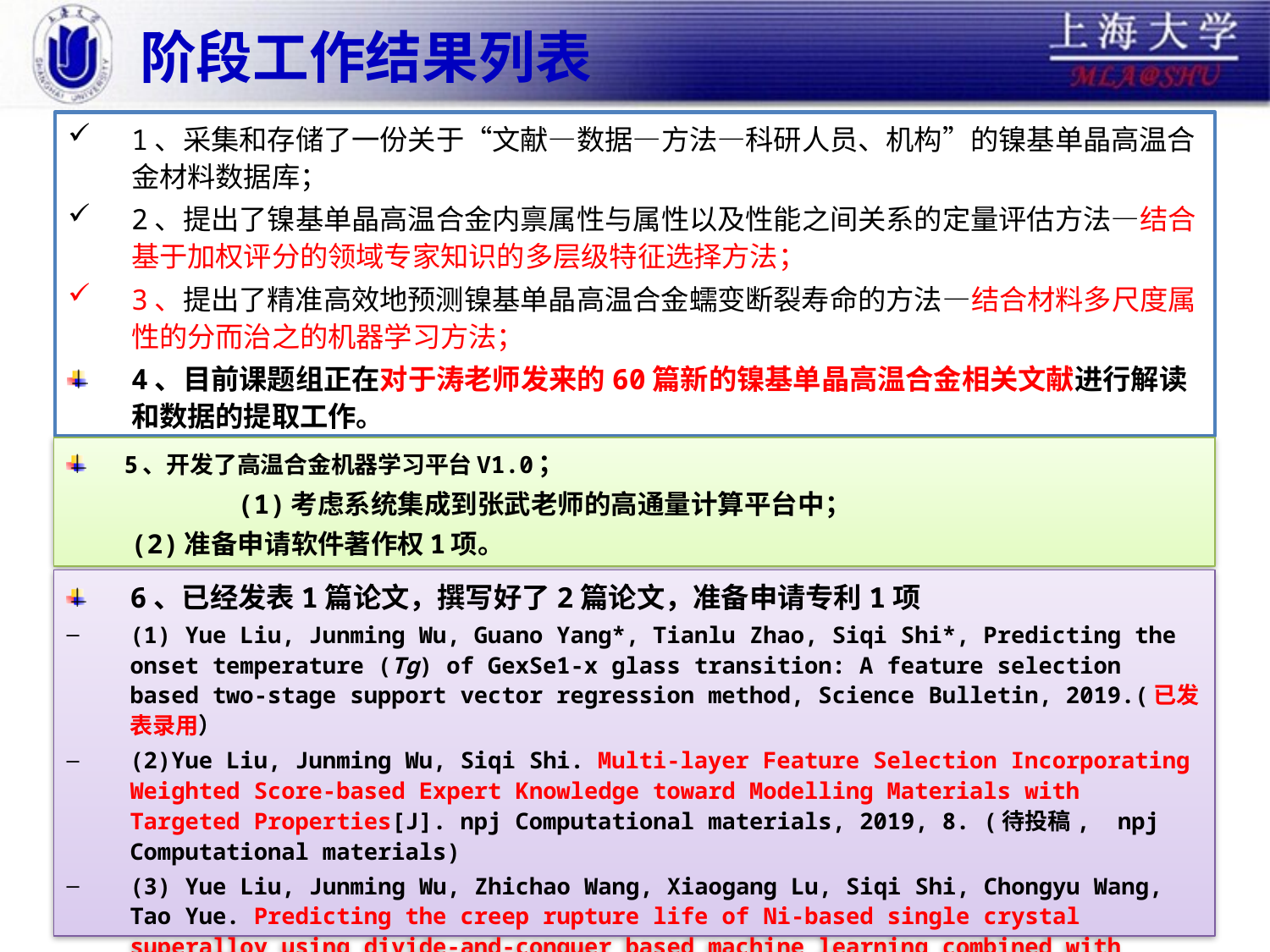

# 阶段工作结果列表
1、采集和存储了一份关于“文献—数据—方法—科研人员、机构”的镍基单晶高温合金材料数据库；
2、提出了镍基单晶高温合金内禀属性与属性以及性能之间关系的定量评估方法—结合基于加权评分的领域专家知识的多层级特征选择方法；
3、提出了精准高效地预测镍基单晶高温合金蠕变断裂寿命的方法—结合材料多尺度属性的分而治之的机器学习方法；
4、目前课题组正在对于涛老师发来的60篇新的镍基单晶高温合金相关文献进行解读和数据的提取工作。
5、开发了高温合金机器学习平台V1.0；
	    (1)考虑系统集成到张武老师的高通量计算平台中；
    (2)准备申请软件著作权1项。

6、已经发表1篇论文，撰写好了2篇论文，准备申请专利1项
(1) Yue Liu, Junming Wu, Guano Yang*, Tianlu Zhao, Siqi Shi*, Predicting the onset temperature (Tg) of GexSe1-x glass transition: A feature selection based two-stage support vector regression method, Science Bulletin, 2019.(已发表录用）
(2)Yue Liu, Junming Wu, Siqi Shi. Multi-layer Feature Selection Incorporating Weighted Score-based Expert Knowledge toward Modelling Materials with Targeted Properties[J]. npj Computational materials, 2019, 8. (待投稿,  npj Computational materials)
(3) Yue Liu, Junming Wu, Zhichao Wang, Xiaogang Lu, Siqi Shi, Chongyu Wang, Tao Yue. Predicting the creep rupture life of Ni-based single crystal superalloy using divide-and-conquer based machine learning combined with materials multi-category factors[J]. Acta Materialia, 2019, 8. (待投稿, Acta Materialia)